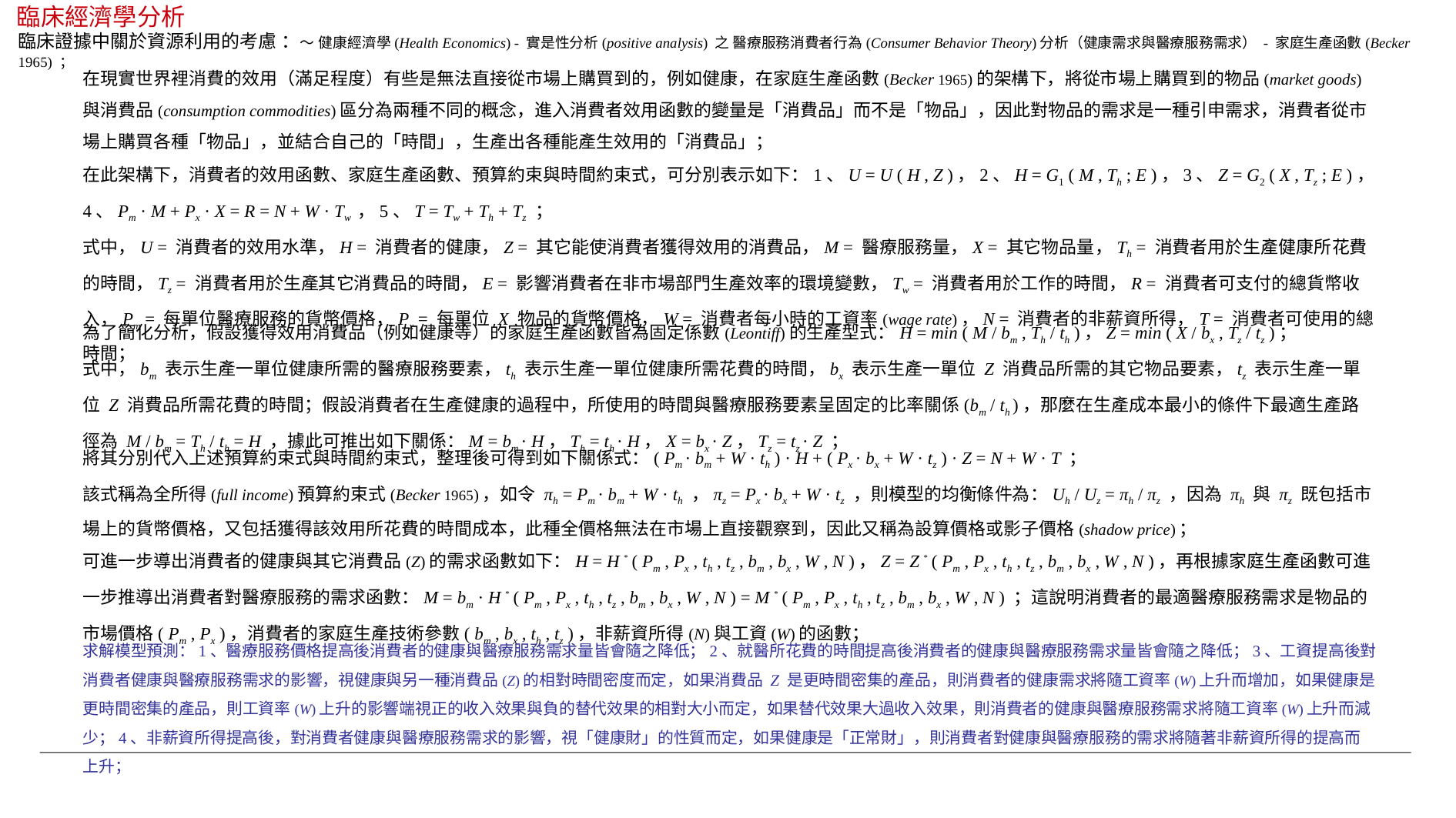

臨床經濟學分析
臨床證據中關於資源利用的考慮 ：～ 健康經濟學(Health Economics) - 實是性分析(positive analysis) 之 醫療服務消費者行為(Consumer Behavior Theory)分析（健康需求與醫療服務需求） - 家庭生產函數(Becker 1965) ；
在現實世界裡消費的效用（滿足程度）有些是無法直接從市場上購買到的，例如健康，在家庭生產函數(Becker 1965)的架構下，將從市場上購買到的物品(market goods)與消費品(consumption commodities)區分為兩種不同的概念，進入消費者效用函數的變量是「消費品」而不是「物品」，因此對物品的需求是一種引申需求，消費者從市場上購買各種「物品」，並結合自己的「時間」，生產出各種能產生效用的「消費品」；
在此架構下，消費者的效用函數、家庭生產函數、預算約束與時間約束式，可分別表示如下：1、U = U ( H , Z )，2、H = G1 ( M , Th ; E )，3、Z = G2 ( X , Tz ; E )，4、Pm · M + Px · X = R = N + W · Tw ，5、T = Tw + Th + Tz ；
式中，U = 消費者的效用水準，H = 消費者的健康，Z = 其它能使消費者獲得效用的消費品，M = 醫療服務量，X = 其它物品量，Th = 消費者用於生產健康所花費的時間，Tz = 消費者用於生產其它消費品的時間，E = 影響消費者在非市場部門生產效率的環境變數，Tw = 消費者用於工作的時間，R = 消費者可支付的總貨幣收入，Pm = 每單位醫療服務的貨幣價格，Px = 每單位 X 物品的貨幣價格，W = 消費者每小時的工資率(wage rate)，N = 消費者的非薪資所得，T = 消費者可使用的總時間；
為了簡化分析，假設獲得效用消費品（例如健康等）的家庭生產函數皆為固定係數(Leontiff)的生產型式：H = min ( M / bm , Th / th )，Z = min ( X / bx , Tz / tz )；
式中，bm 表示生產一單位健康所需的醫療服務要素，th 表示生產一單位健康所需花費的時間，bx 表示生產一單位 Z 消費品所需的其它物品要素，tz 表示生產一單位 Z 消費品所需花費的時間；假設消費者在生產健康的過程中，所使用的時間與醫療服務要素呈固定的比率關係(bm / th )，那麼在生產成本最小的條件下最適生產路徑為 M / bm = Th / th = H ，據此可推出如下關係：M = bm · H，Th = th · H，X = bx · Z，Tz = tz · Z ；
將其分別代入上述預算約束式與時間約束式，整理後可得到如下關係式：( Pm · bm + W · th ) · H + ( Px · bx + W · tz ) · Z = N + W · T ；
該式稱為全所得(full income)預算約束式(Becker 1965)，如令 πh = Pm · bm + W · th ，πz = Px · bx + W · tz ，則模型的均衡條件為：Uh / Uz = πh / πz ，因為 πh 與 πz 既包括市場上的貨幣價格，又包括獲得該效用所花費的時間成本，此種全價格無法在市場上直接觀察到，因此又稱為設算價格或影子價格(shadow price)；
可進一步導出消費者的健康與其它消費品(Z)的需求函數如下：H = H * ( Pm , Px , th , tz , bm , bx , W , N )，Z = Z * ( Pm , Px , th , tz , bm , bx , W , N )，再根據家庭生產函數可進一步推導出消費者對醫療服務的需求函數：M = bm · H * ( Pm , Px , th , tz , bm , bx , W , N ) = M * ( Pm , Px , th , tz , bm , bx , W , N ) ；這說明消費者的最適醫療服務需求是物品的市場價格( Pm , Px )，消費者的家庭生產技術參數( bm , bx , th , tz )，非薪資所得(N)與工資(W)的函數；
求解模型預測：1、醫療服務價格提高後消費者的健康與醫療服務需求量皆會隨之降低；2、就醫所花費的時間提高後消費者的健康與醫療服務需求量皆會隨之降低；3、工資提高後對消費者健康與醫療服務需求的影響，視健康與另一種消費品(Z)的相對時間密度而定，如果消費品 Z 是更時間密集的產品，則消費者的健康需求將隨工資率(W)上升而增加，如果健康是更時間密集的產品，則工資率(W)上升的影響端視正的收入效果與負的替代效果的相對大小而定，如果替代效果大過收入效果，則消費者的健康與醫療服務需求將隨工資率(W)上升而減少；4、非薪資所得提高後，對消費者健康與醫療服務需求的影響，視「健康財」的性質而定，如果健康是「正常財」，則消費者對健康與醫療服務的需求將隨著非薪資所得的提高而上升；